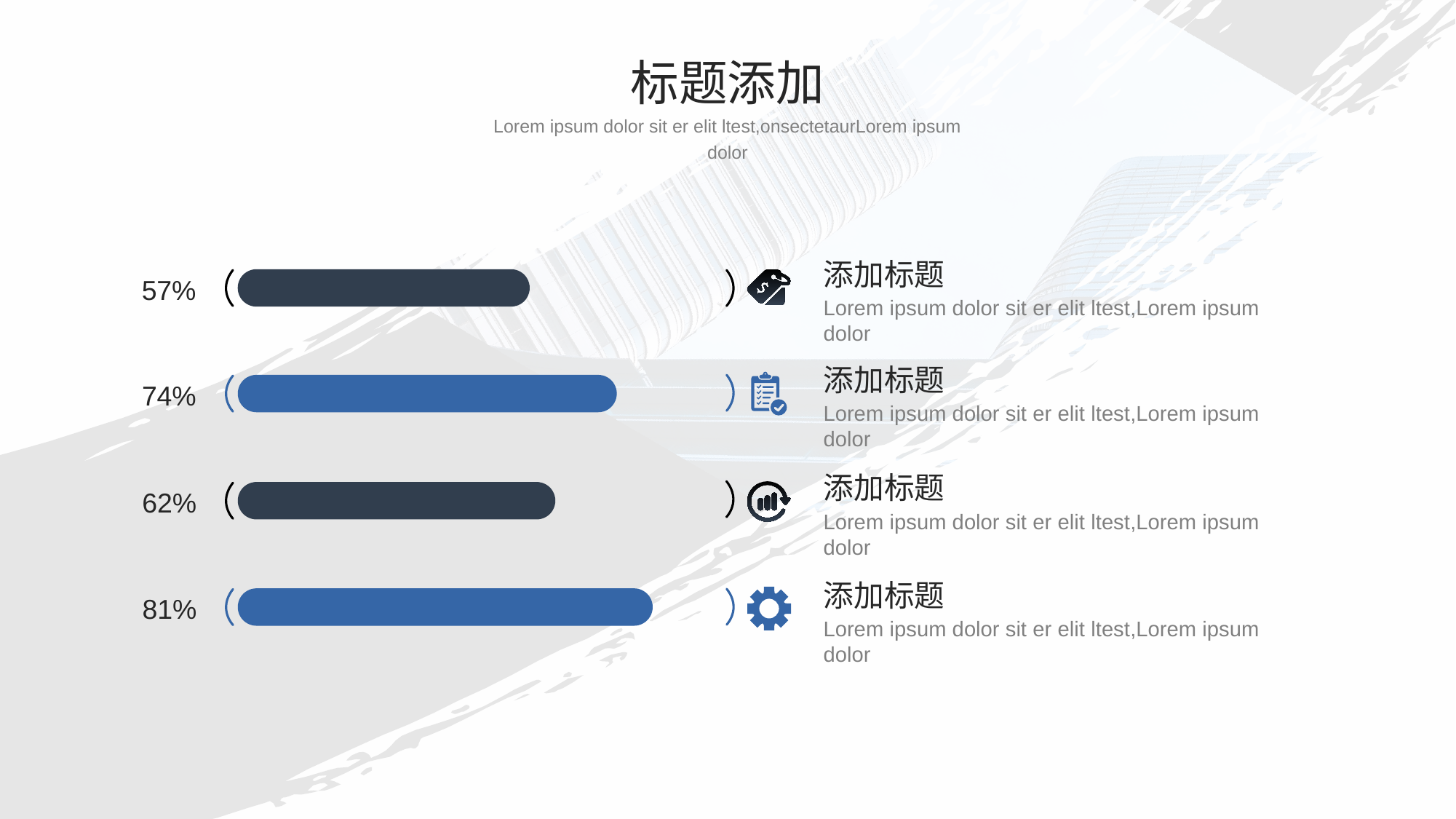

标题添加
Lorem ipsum dolor sit er elit ltest,onsectetaurLorem ipsum dolor
添加标题
Lorem ipsum dolor sit er elit ltest,Lorem ipsum dolor
57%

添加标题
Lorem ipsum dolor sit er elit ltest,Lorem ipsum dolor

74%

添加标题
Lorem ipsum dolor sit er elit ltest,Lorem ipsum dolor
62%

添加标题
Lorem ipsum dolor sit er elit ltest,Lorem ipsum dolor
81%